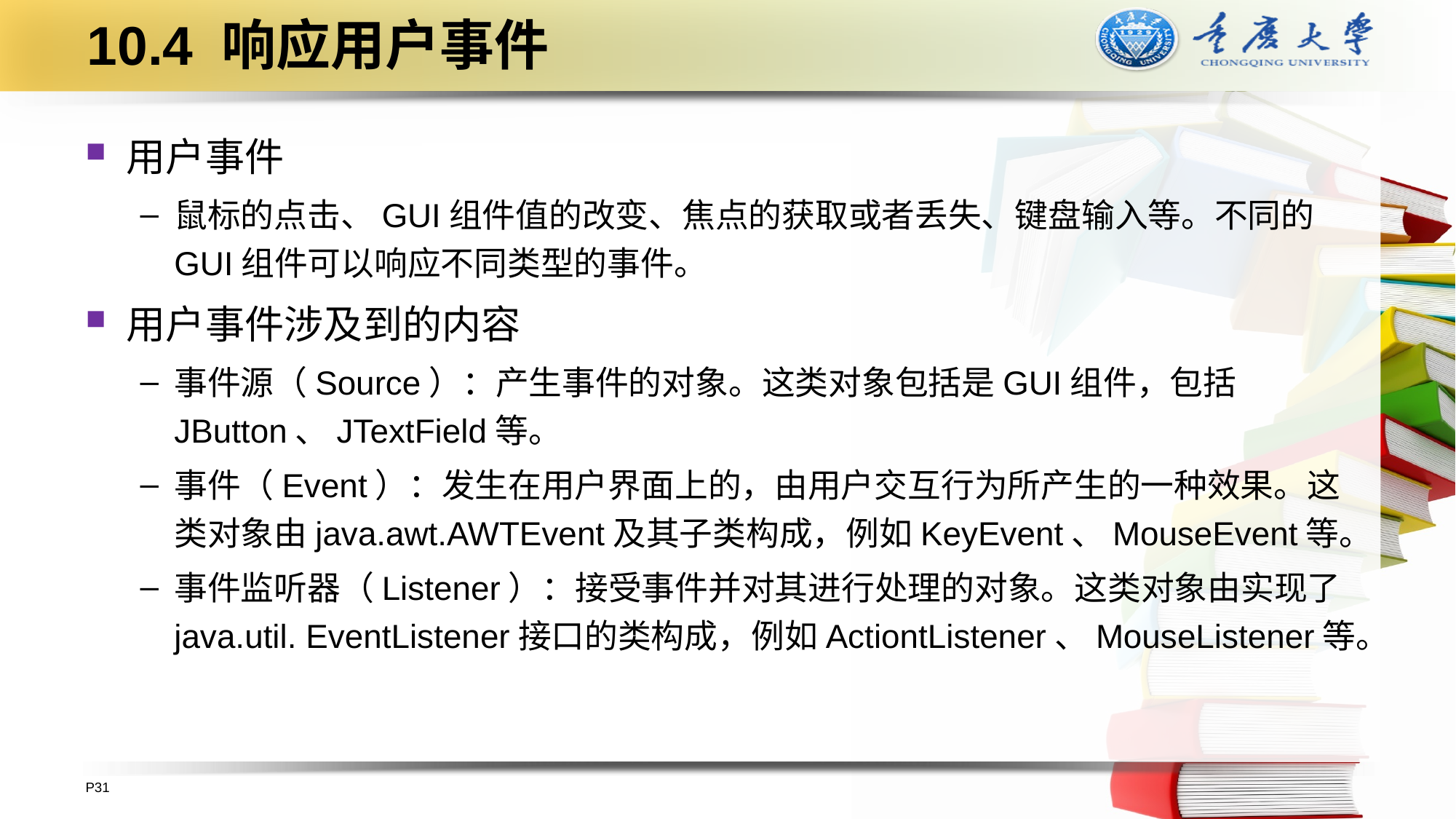

# 10.4 响应用户事件
用户事件
鼠标的点击、GUI组件值的改变、焦点的获取或者丢失、键盘输入等。不同的GUI组件可以响应不同类型的事件。
用户事件涉及到的内容
事件源（Source）：产生事件的对象。这类对象包括是GUI组件，包括JButton、JTextField等。
事件（Event）：发生在用户界面上的，由用户交互行为所产生的一种效果。这类对象由java.awt.AWTEvent及其子类构成，例如KeyEvent、MouseEvent等。
事件监听器（Listener）：接受事件并对其进行处理的对象。这类对象由实现了java.util. EventListener接口的类构成，例如ActiontListener、MouseListener等。
P31